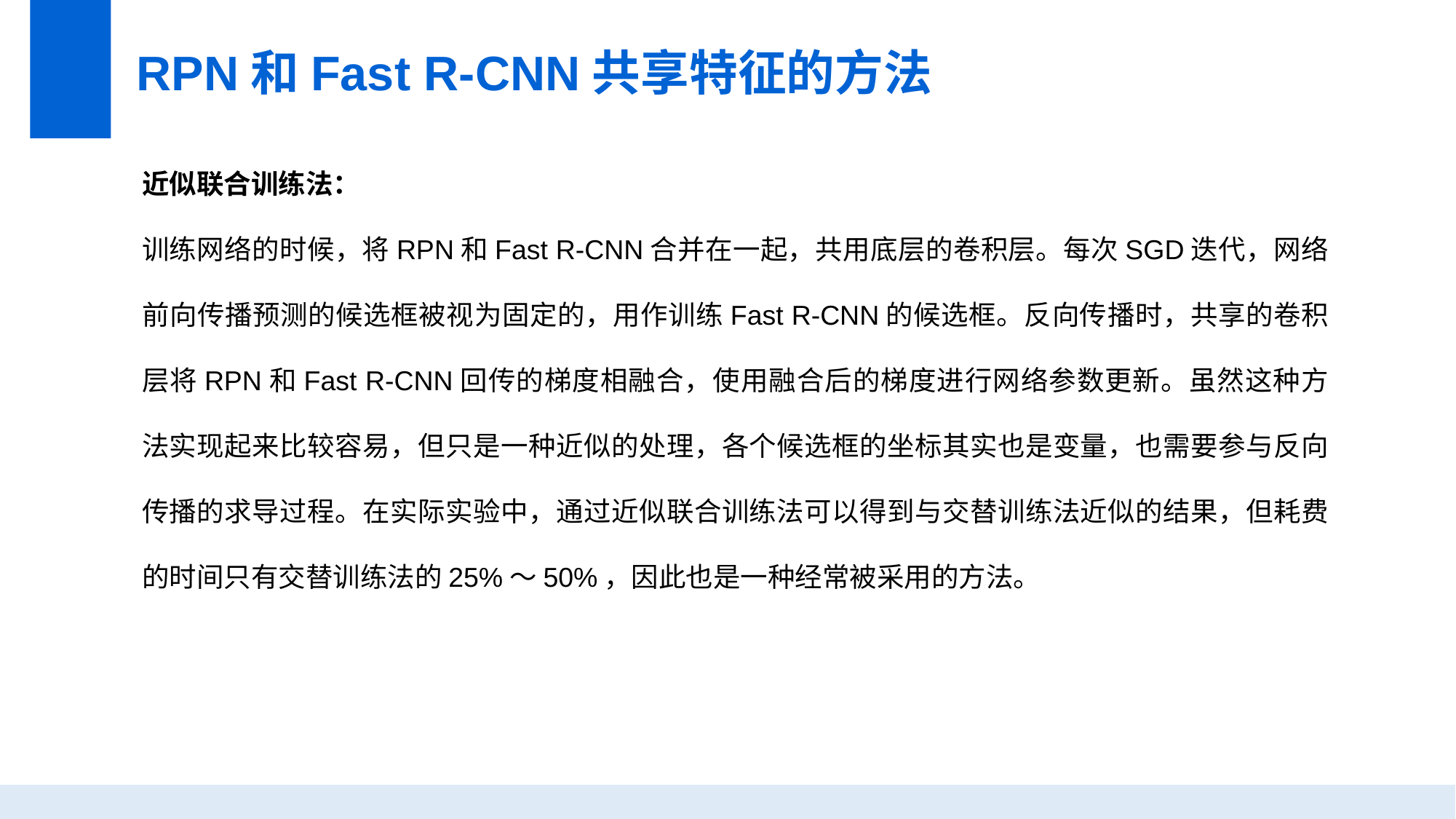

RPN和Fast R-CNN共享特征的方法
近似联合训练法：
训练网络的时候，将RPN和Fast R-CNN合并在一起，共用底层的卷积层。每次SGD迭代，网络前向传播预测的候选框被视为固定的，用作训练Fast R-CNN的候选框。反向传播时，共享的卷积层将RPN和Fast R-CNN回传的梯度相融合，使用融合后的梯度进行网络参数更新。虽然这种方法实现起来比较容易，但只是一种近似的处理，各个候选框的坐标其实也是变量，也需要参与反向传播的求导过程。在实际实验中，通过近似联合训练法可以得到与交替训练法近似的结果，但耗费的时间只有交替训练法的25%～50%，因此也是一种经常被采用的方法。